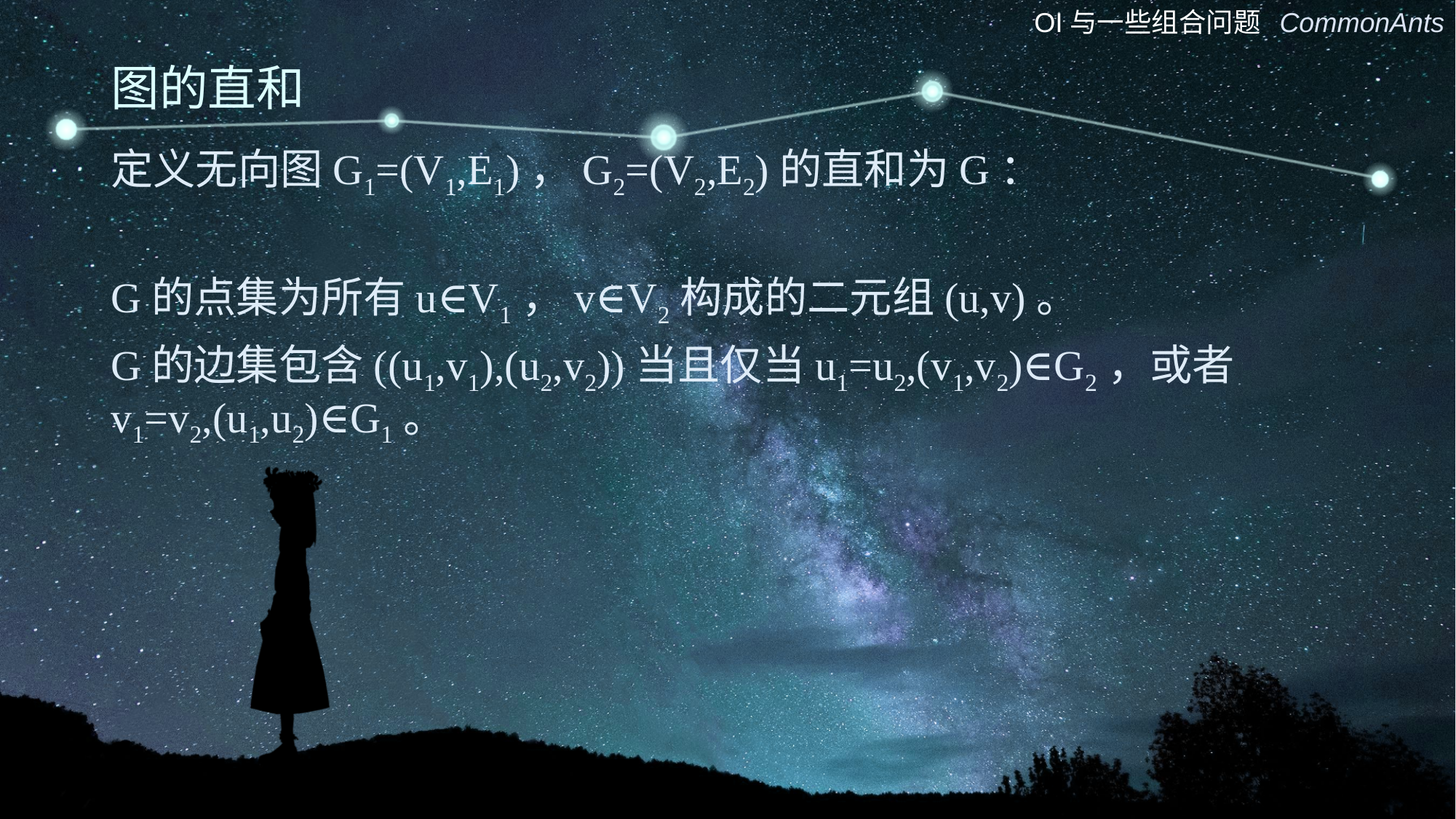

# 图的直和
定义无向图G1=(V1,E1)，G2=(V2,E2)的直和为G：

G的点集为所有u∈V1，v∈V2构成的二元组(u,v)。
G的边集包含((u1,v1),(u2,v2))当且仅当u1=u2,(v1,v2)∈G2，或者v1=v2,(u1,u2)∈G1。